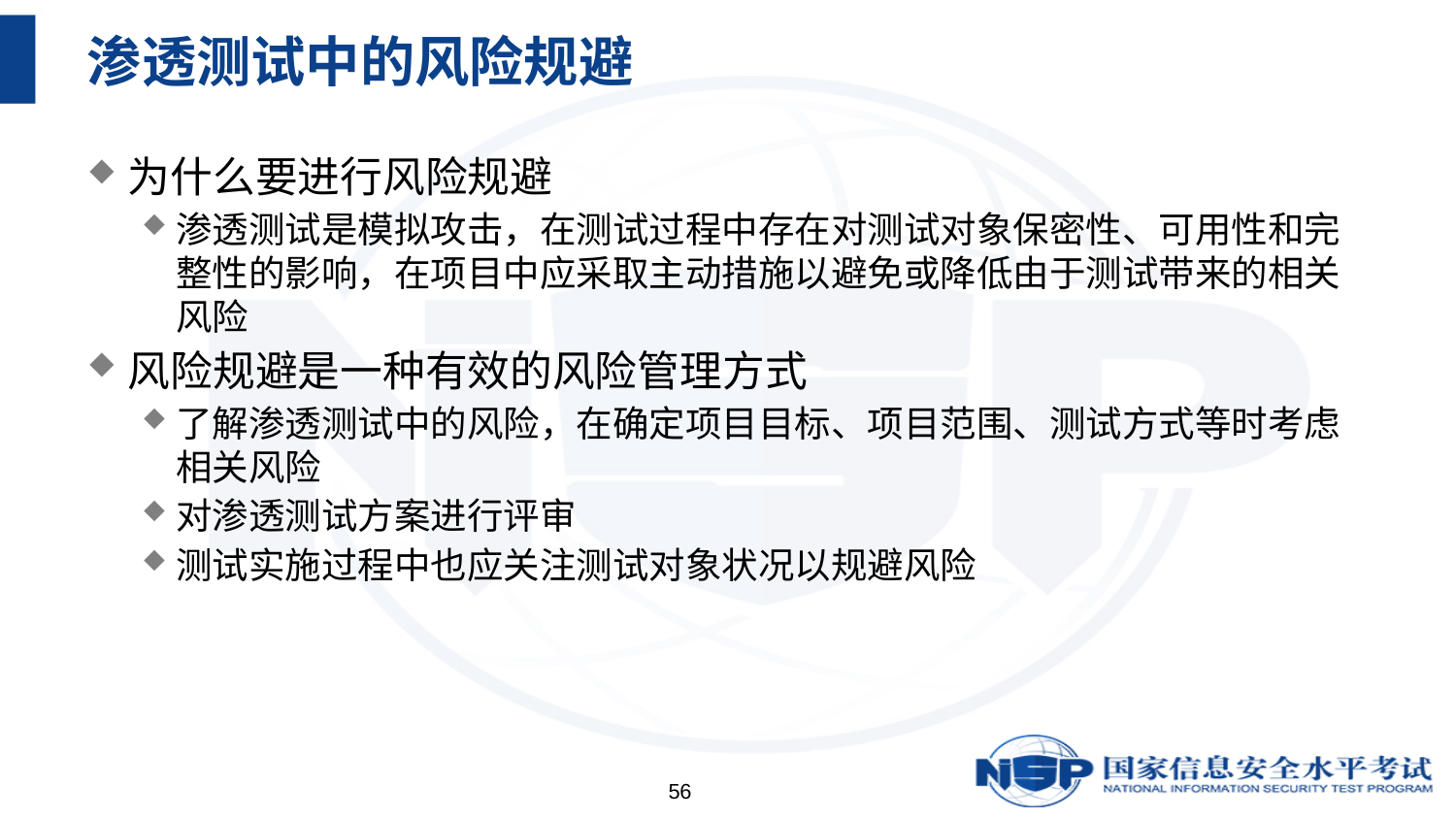

# 渗透测试中的风险规避
为什么要进行风险规避
渗透测试是模拟攻击，在测试过程中存在对测试对象保密性、可用性和完整性的影响，在项目中应采取主动措施以避免或降低由于测试带来的相关风险
风险规避是一种有效的风险管理方式
了解渗透测试中的风险，在确定项目目标、项目范围、测试方式等时考虑相关风险
对渗透测试方案进行评审
测试实施过程中也应关注测试对象状况以规避风险